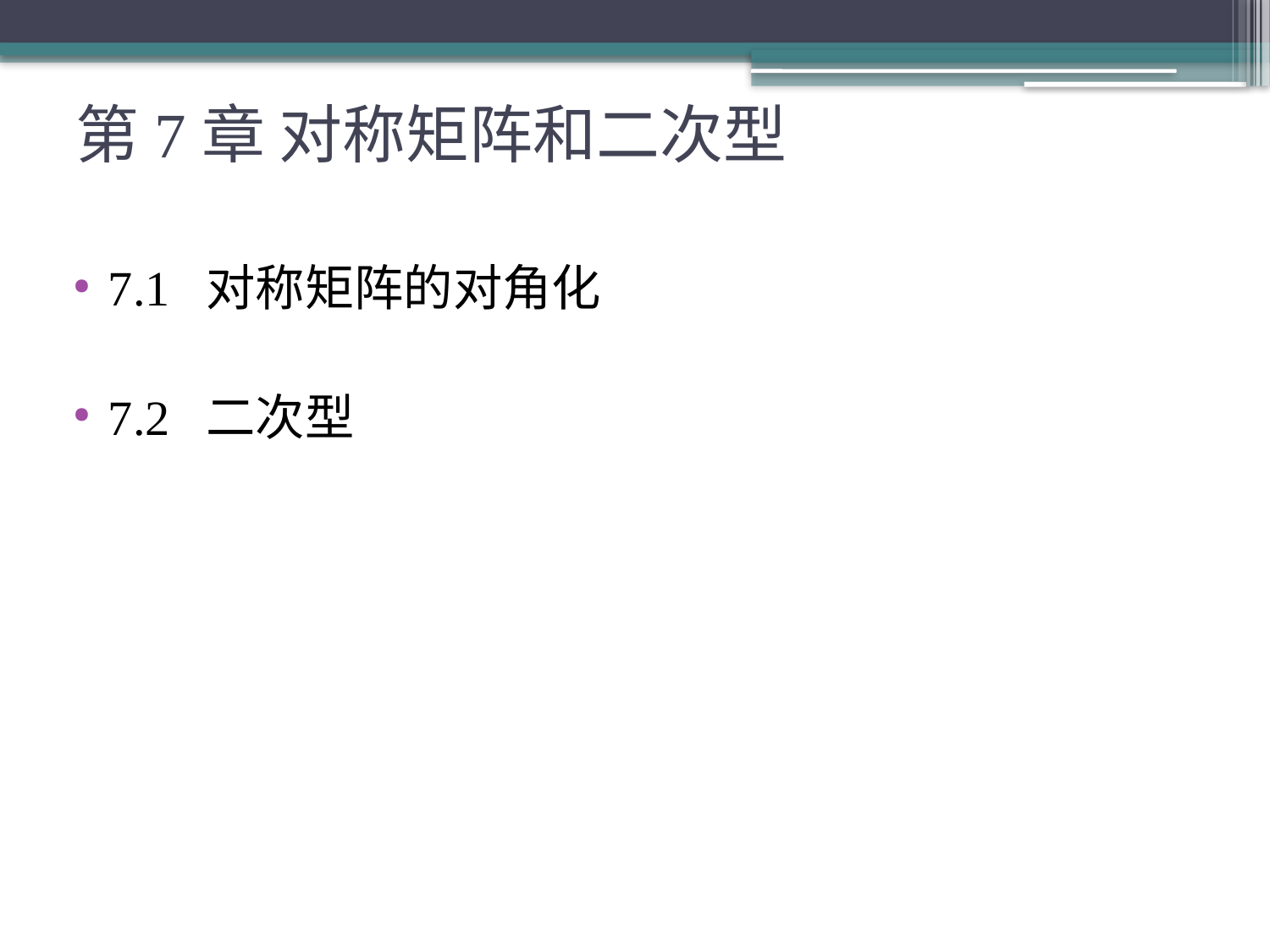

# 第7章 对称矩阵和二次型

7.1  对称矩阵的对角化

7.2  二次型